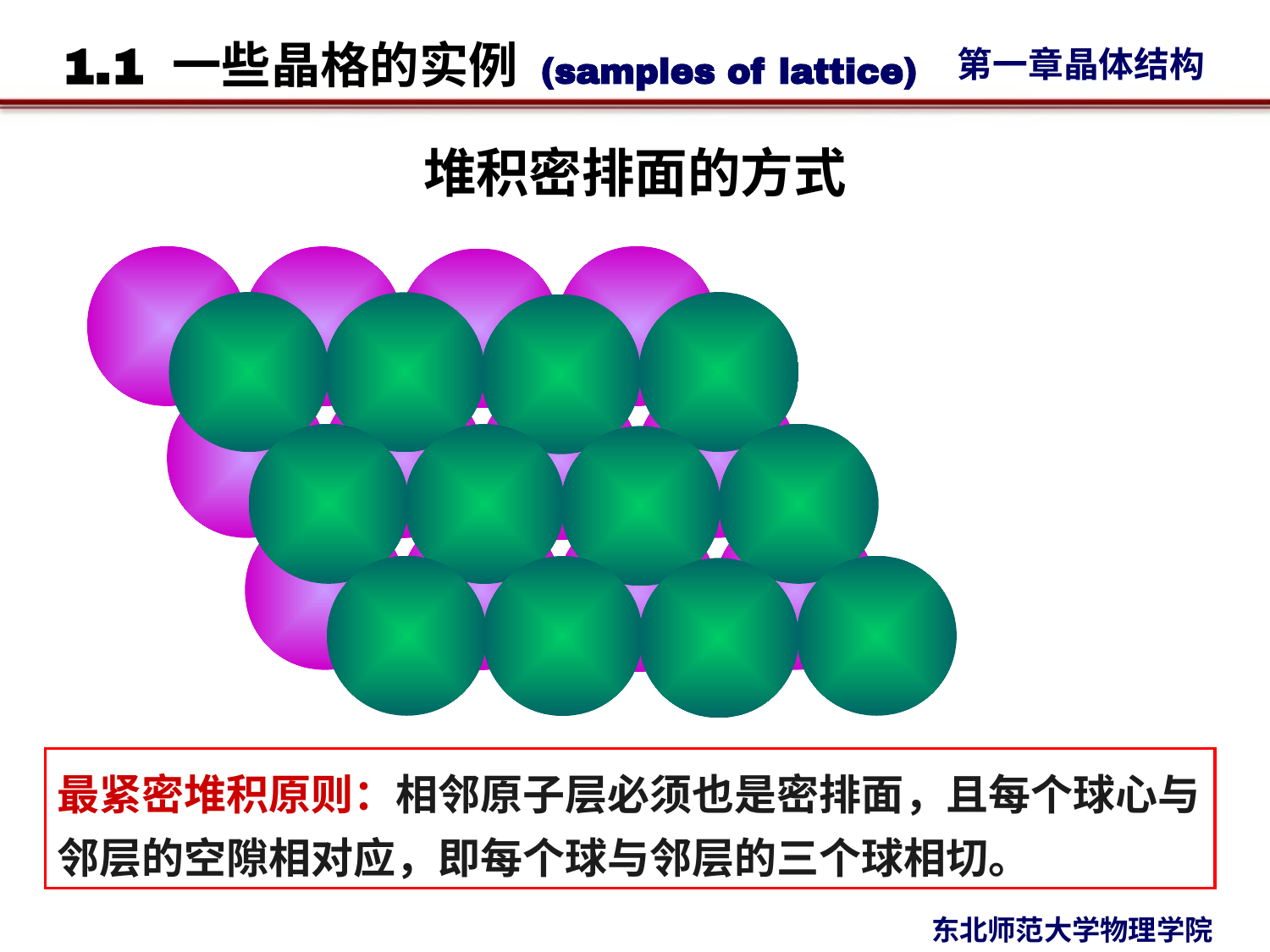

# 堆积密排面的方式

最紧密堆积原则：相邻原子层必须也是密排面，且每个球心与邻层的空隙相对应，即每个球与邻层的三个球相切。